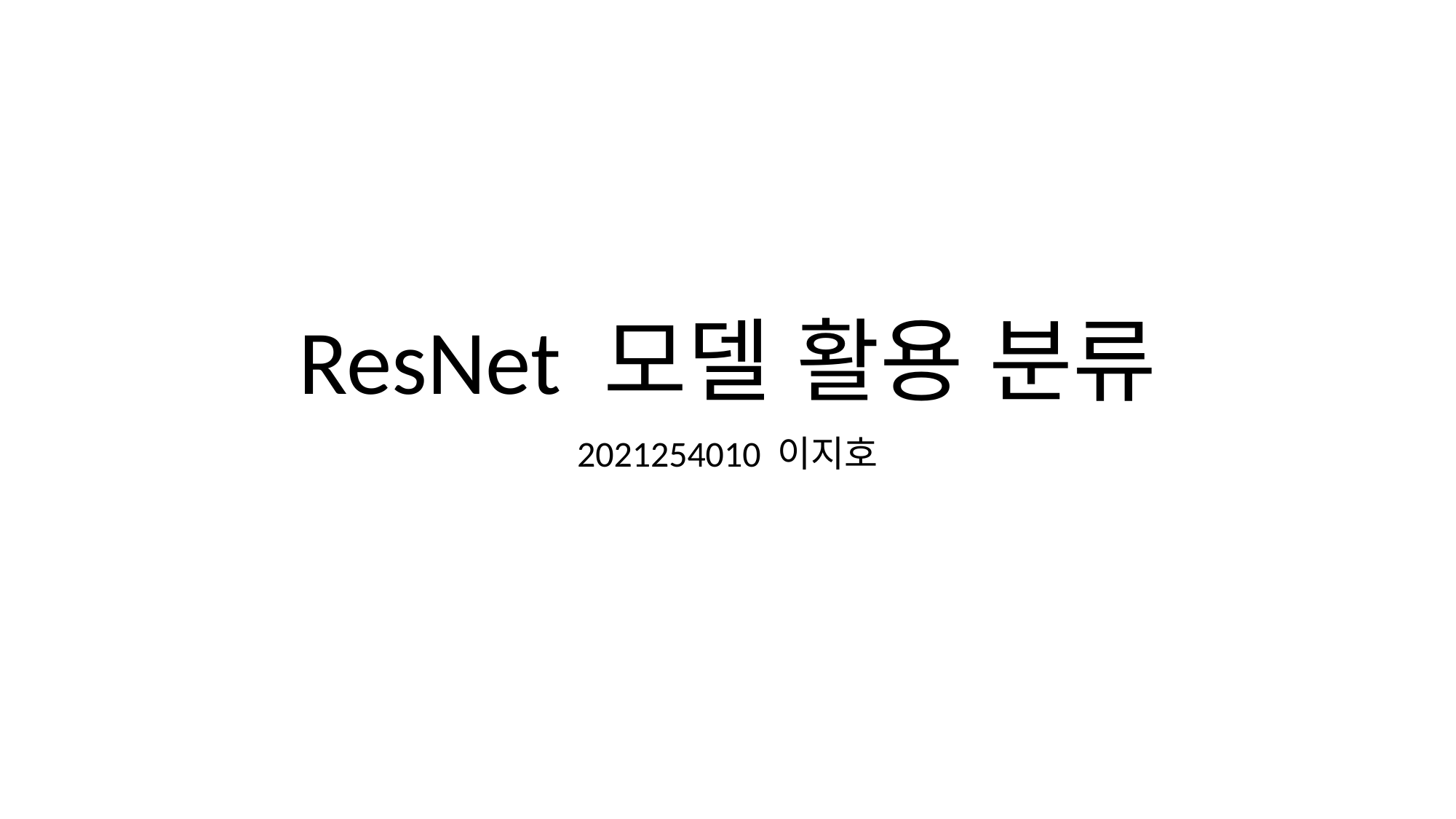

# ResNet 모델 활용 분류
2021254010 이지호